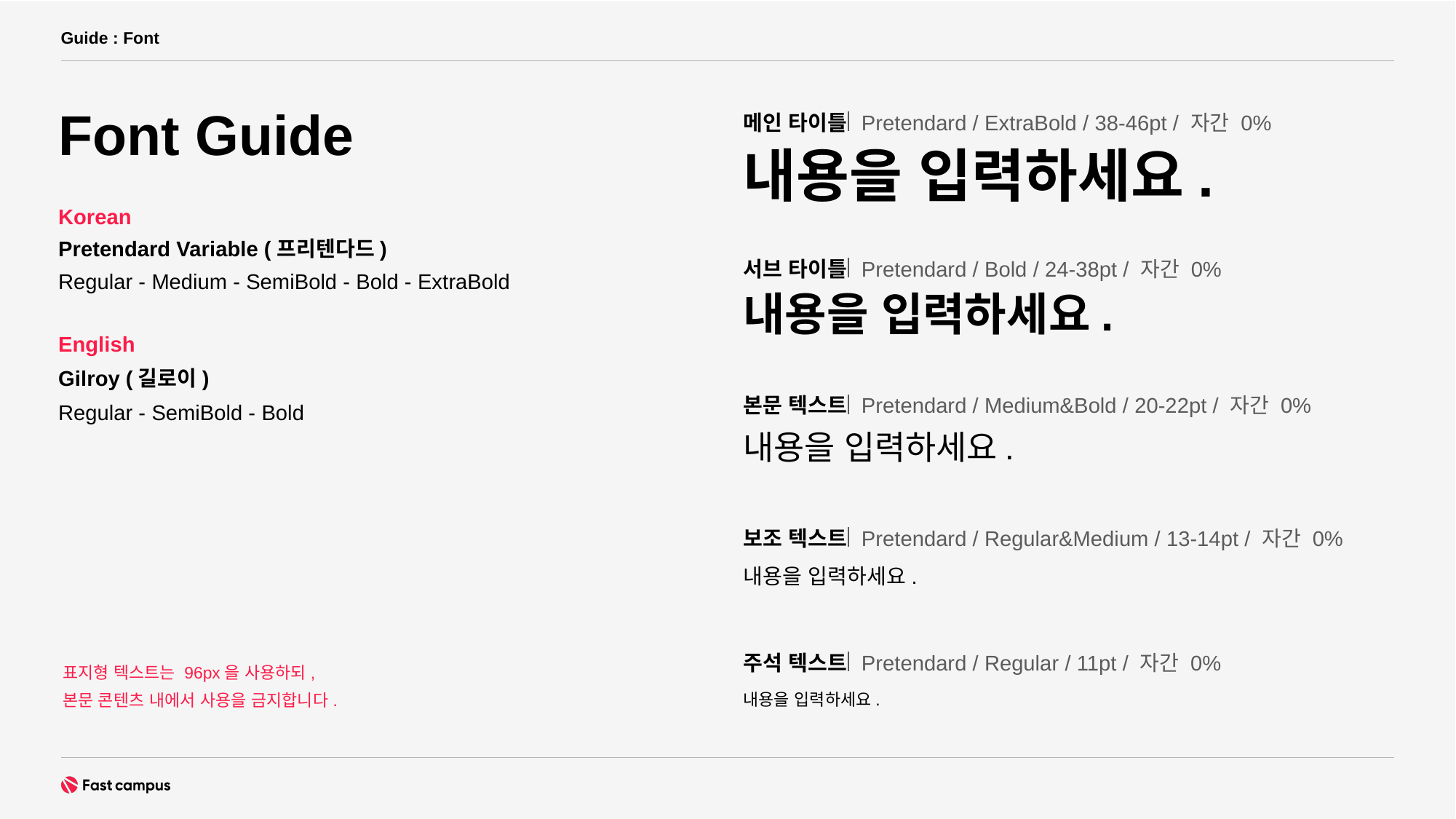

Guide : Font
Font Guide
메인 타이틀
Pretendard / ExtraBold / 38-46pt / 자간 0%
내용을 입력하세요.
Korean
Pretendard Variable (프리텐다드)
서브 타이틀
Pretendard / Bold / 24-38pt / 자간 0%
Regular - Medium - SemiBold - Bold - ExtraBold
내용을 입력하세요.
English
Gilroy (길로이)
본문 텍스트
Pretendard / Medium&Bold / 20-22pt / 자간 0%
Regular - SemiBold - Bold
내용을 입력하세요.
보조 텍스트
Pretendard / Regular&Medium / 13-14pt / 자간 0%
내용을 입력하세요.
주석 텍스트
Pretendard / Regular / 11pt / 자간 0%
표지형 텍스트는 96px을 사용하되,
본문 콘텐츠 내에서 사용을 금지합니다.
내용을 입력하세요.